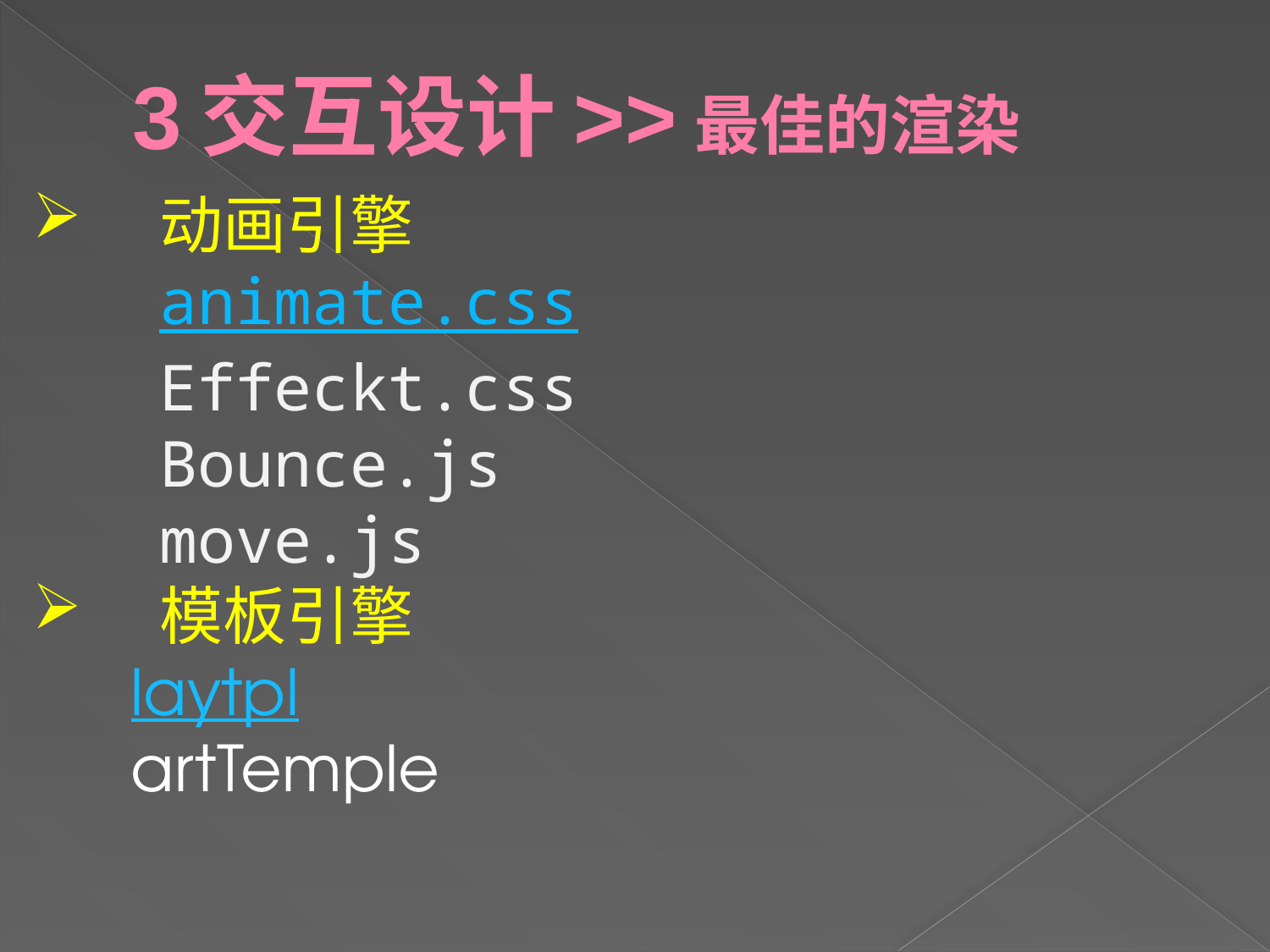

# 3交互设计>>最佳的渲染
动画引擎
	animate.css
Effeckt.css
Bounce.js
move.js
模板引擎
  laytpl
  artTemple